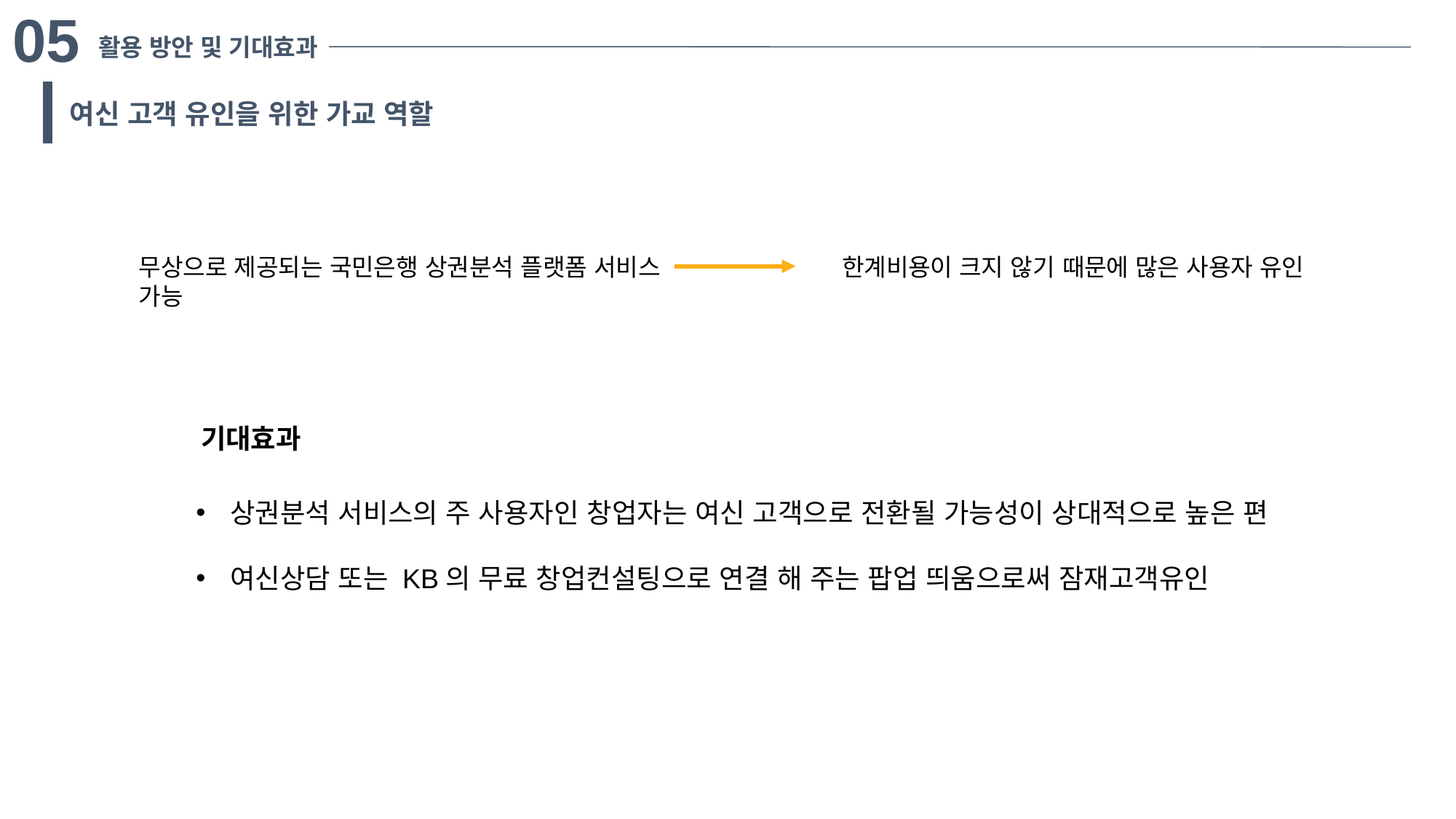

05
활용 방안 및 기대효과

여신 고객 유인을 위한 가교 역할
무상으로 제공되는 국민은행 상권분석 플랫폼 서비스                           한계비용이 크지 않기 때문에 많은 사용자 유인 가능
기대효과
상권분석 서비스의 주 사용자인 창업자는 여신 고객으로 전환될 가능성이 상대적으로 높은 편

여신상담 또는 KB의 무료 창업컨설팅으로 연결 해 주는 팝업 띄움으로써 잠재고객유인